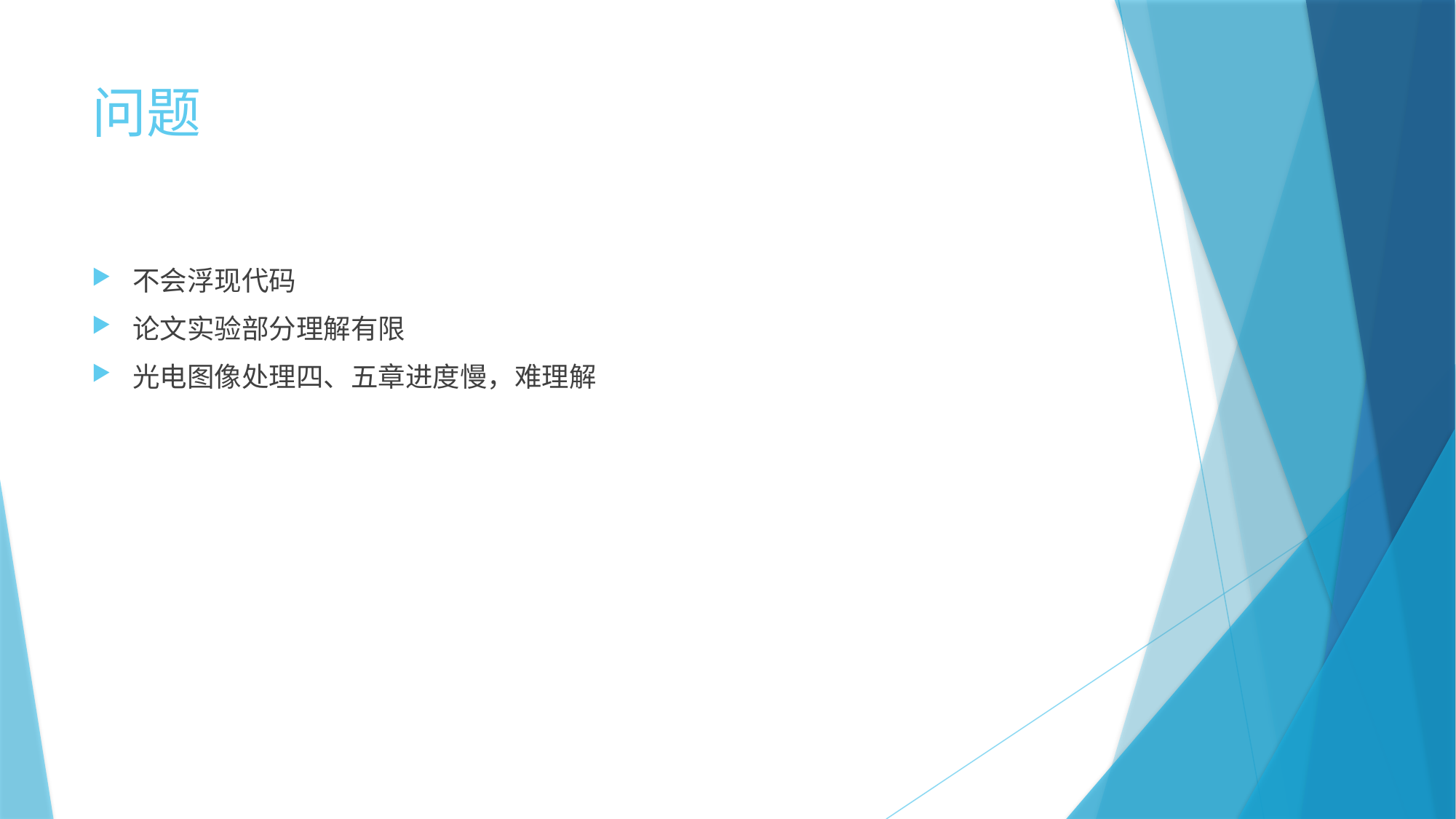

# 问题
不会浮现代码
论文实验部分理解有限
光电图像处理四、五章进度慢，难理解